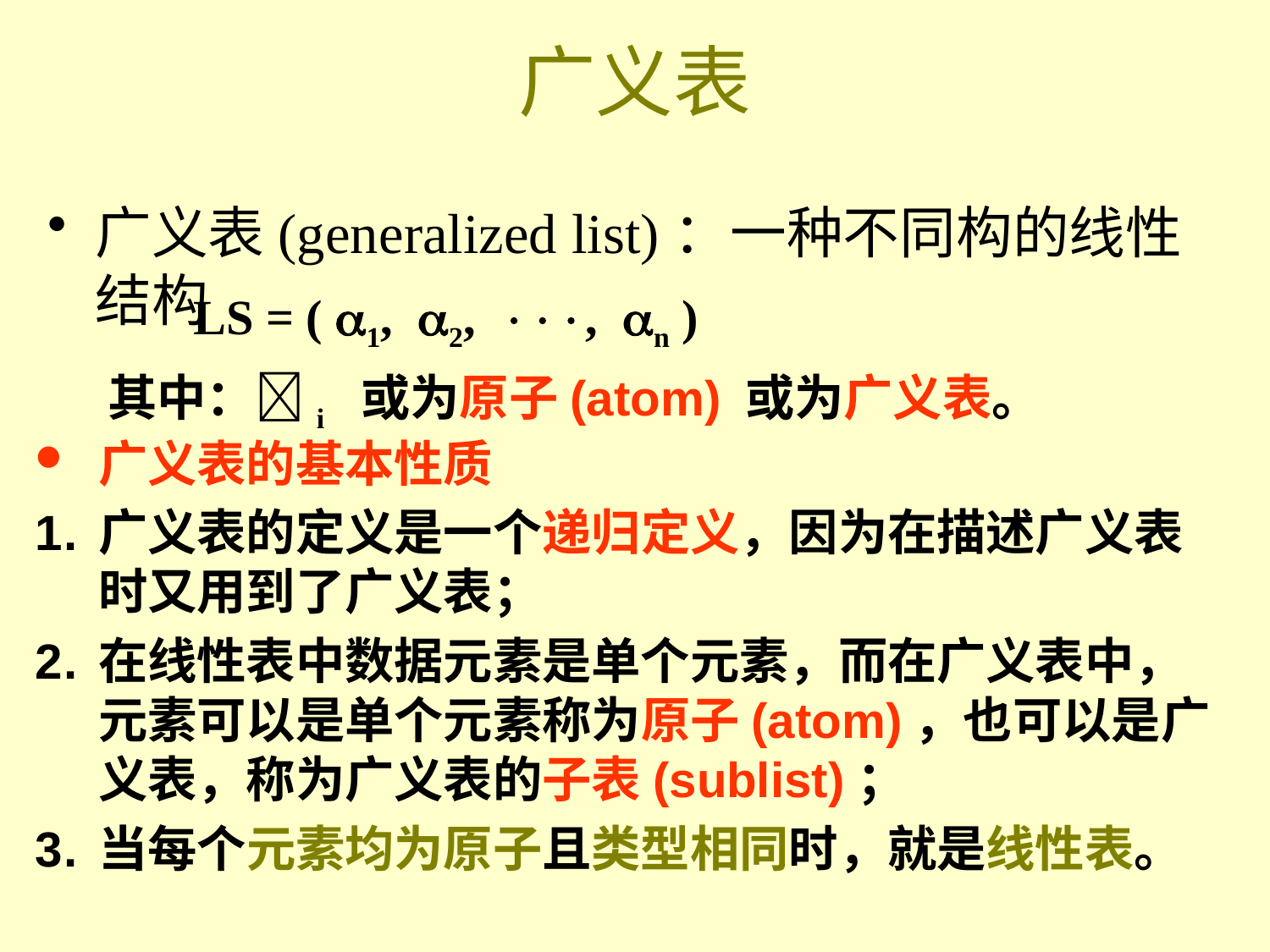

# 广义表
广义表(generalized list)：一种不同构的线性结构

       LS = ( α1,  α2,  ⋅⋅⋅,  αn )
其中：αi  或为原子(atom) 或为广义表。
广义表的基本性质
广义表的定义是一个递归定义，因为在描述广义表时又用到了广义表；
在线性表中数据元素是单个元素，而在广义表中， 元素可以是单个元素称为原子(atom)，也可以是广义表，称为广义表的子表(sublist)；
当每个元素均为原子且类型相同时，就是线性表。